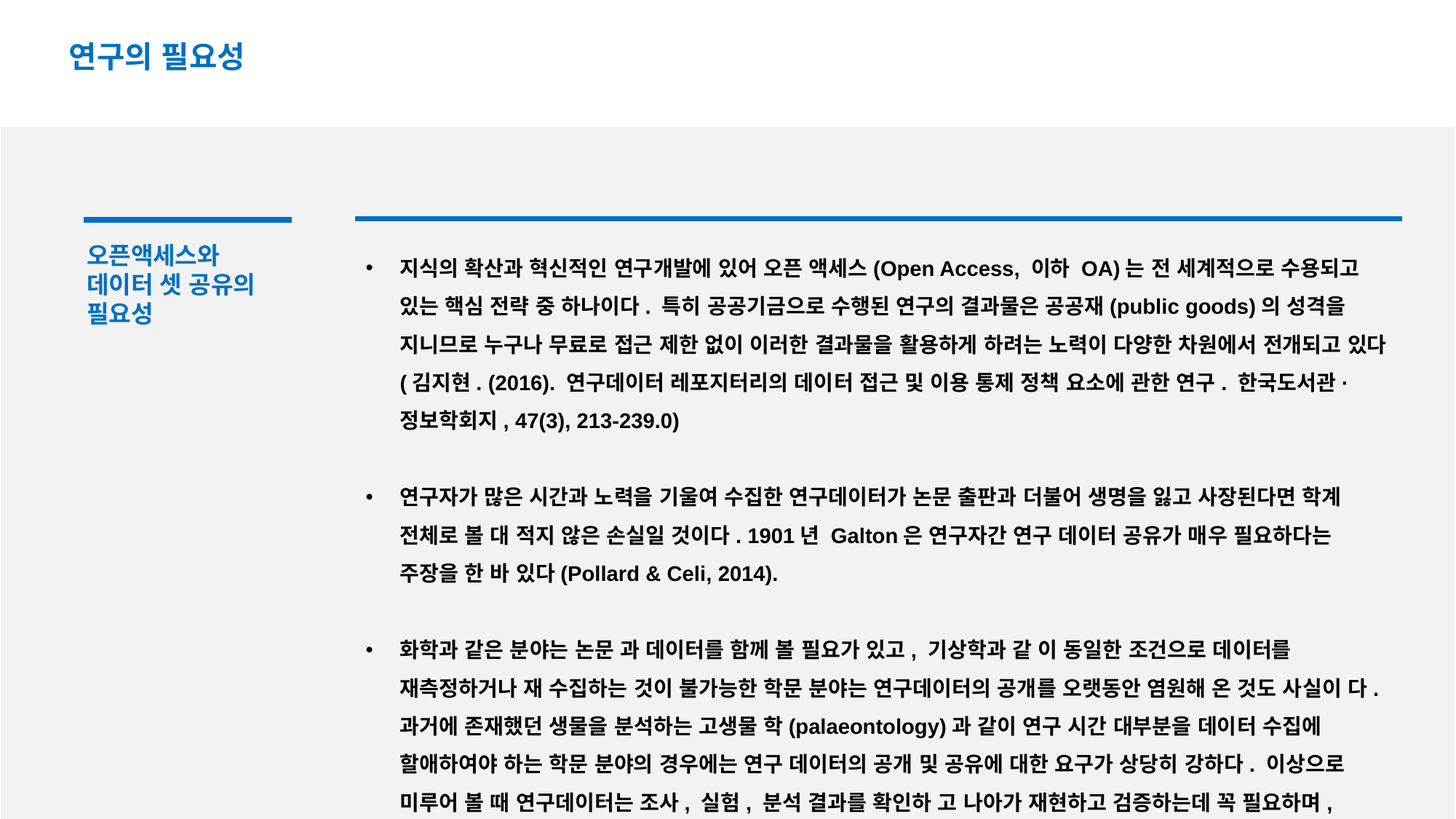

연구의 필요성

오픈액세스와 데이터 셋 공유의 필요성
지식의 확산과 혁신적인 연구개발에 있어 오픈 액세스(Open Access, 이하 OA)는 전 세계적으로 수용되고 있는 핵심 전략 중 하나이다. 특히 공공기금으로 수행된 연구의 결과물은 공공재(public goods)의 성격을 지니므로 누구나 무료로 접근 제한 없이 이러한 결과물을 활용하게 하려는 노력이 다양한 차원에서 전개되고 있다(김지현. (2016). 연구데이터 레포지터리의 데이터 접근 및 이용 통제 정책 요소에 관한 연구. 한국도서관·정보학회지, 47(3), 213-239.0)

연구자가 많은 시간과 노력을 기울여 수집한 연구데이터가 논문 출판과 더불어 생명을 잃고 사장된다면 학계 전체로 볼 대 적지 않은 손실일 것이다. 1901년 Galton은 연구자간 연구 데이터 공유가 매우 필요하다는 주장을 한 바 있다(Pollard & Celi, 2014).

화학과 같은 분야는 논문 과 데이터를 함께 볼 필요가 있고, 기상학과 같 이 동일한 조건으로 데이터를 재측정하거나 재 수집하는 것이 불가능한 학문 분야는 연구데이터의 공개를 오랫동안 염원해 온 것도 사실이 다. 과거에 존재했던 생물을 분석하는 고생물 학(palaeontology)과 같이 연구 시간 대부분을 데이터 수집에 할애하여야 하는 학문 분야의 경우에는 연구 데이터의 공개 및 공유에 대한 요구가 상당히 강하다. 이상으로 미루어 볼 때 연구데이터는 조사, 실험, 분석 결과를 확인하 고 나아가 재현하고 검증하는데 꼭 필요하며, 장기적으로 학문을 발전시키는 초석이 되는 소중한 자산이라는 데 이견이 없을 것이다. (신은자. (2015). 디지털 시대 오픈 데이터 정책의 현황과 과제. 정보관리학회지, 32(3), 49-68.)